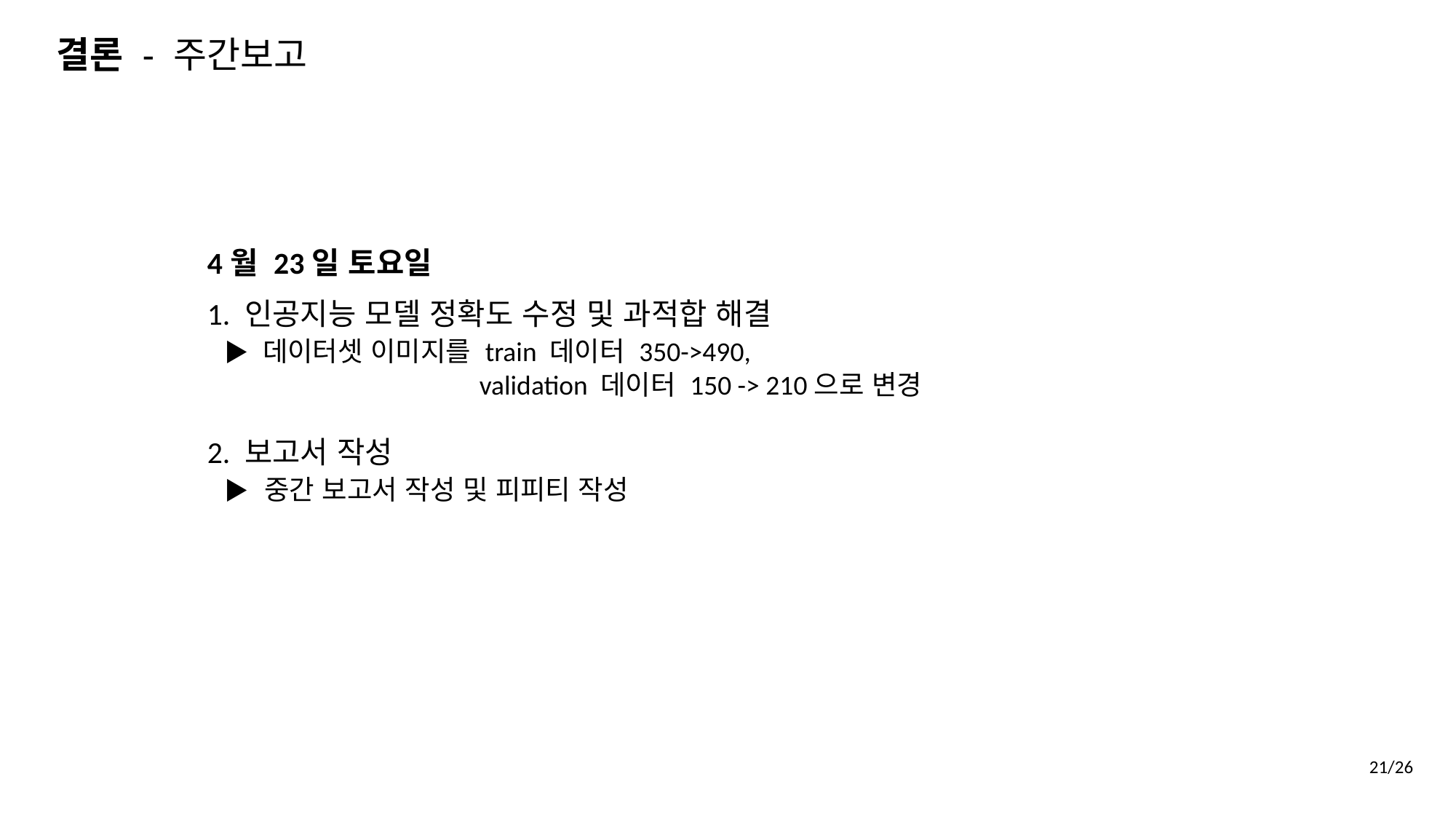

결론 - 주간보고
4월 23일 토요일

1. 인공지능 모델 정확도 수정 및 과적합 해결
  ▶ 데이터셋 이미지를 train 데이터 350->490,
                                            validation 데이터 150 -> 210으로 변경

2. 보고서 작성
  ▶ 중간 보고서 작성 및 피피티 작성

21/26